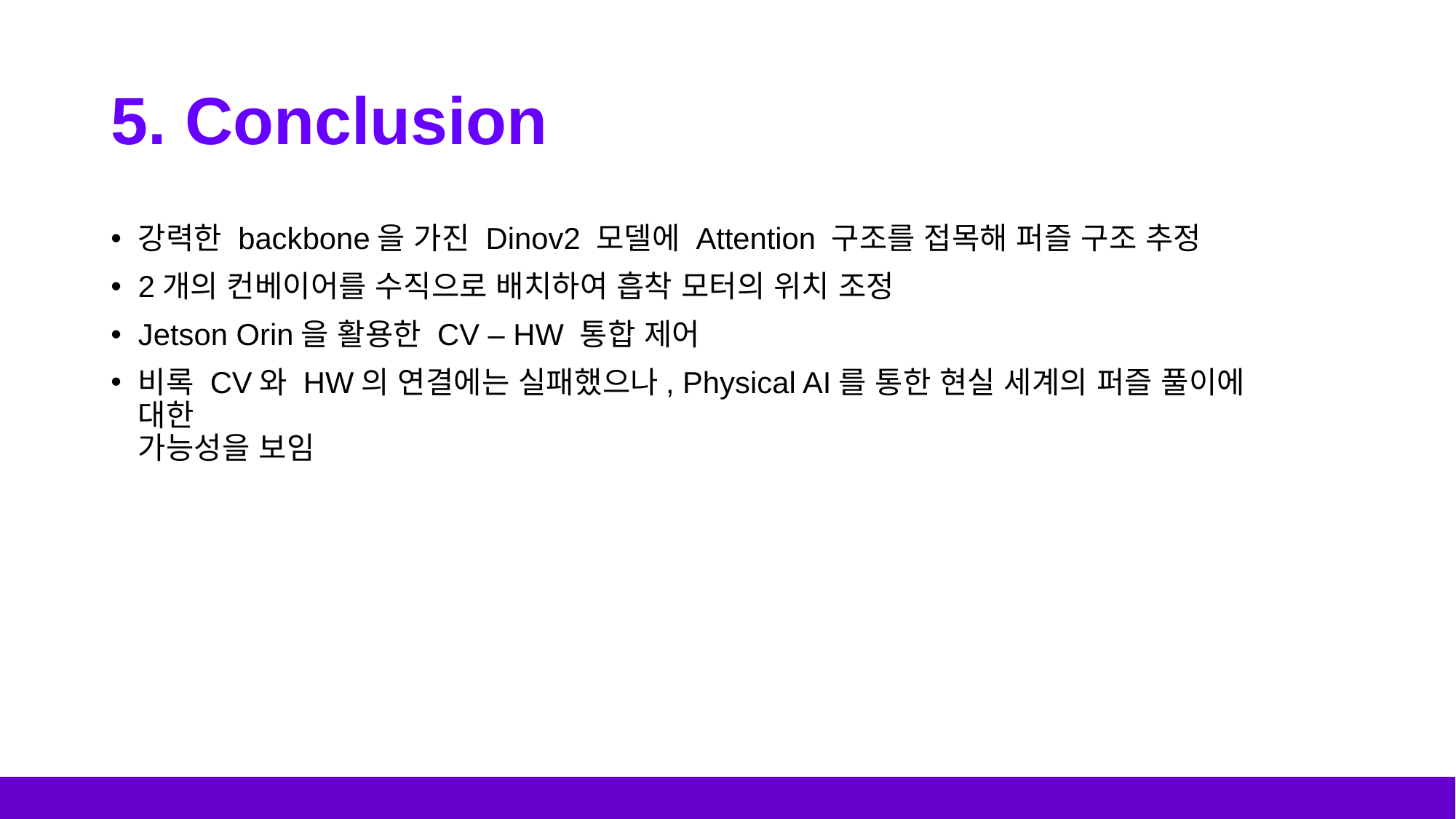

# 5. Conclusion
강력한 backbone을 가진 Dinov2 모델에 Attention 구조를 접목해 퍼즐 구조 추정
2개의 컨베이어를 수직으로 배치하여 흡착 모터의 위치 조정
Jetson Orin을 활용한 CV – HW 통합 제어
비록 CV와 HW의 연결에는 실패했으나, Physical AI를 통한 현실 세계의 퍼즐 풀이에 대한
가능성을 보임